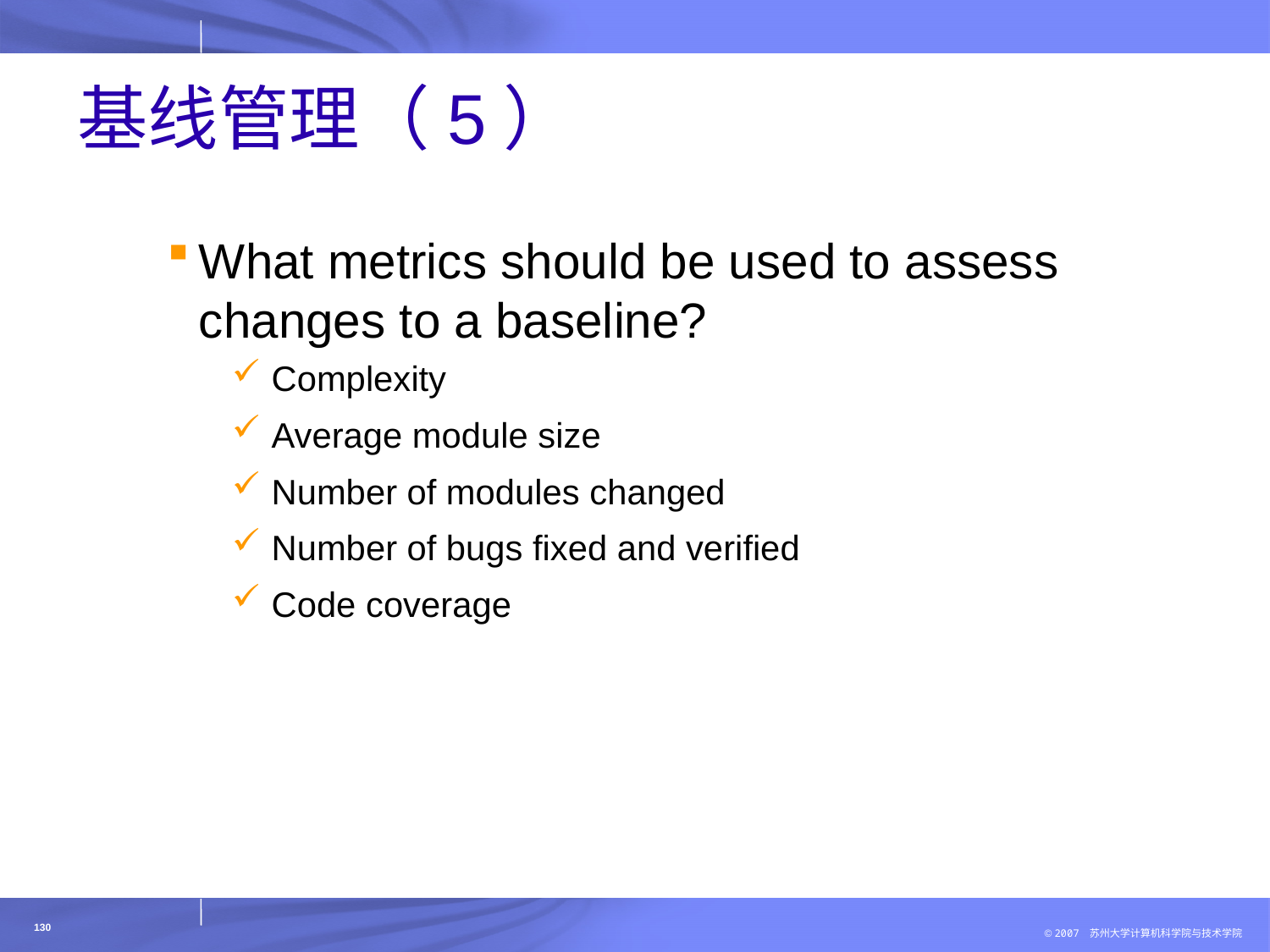

# 基线管理（5）
What metrics should be used to assess changes to a baseline?
Complexity
Average module size
Number of modules changed
Number of bugs fixed and verified
Code coverage
130